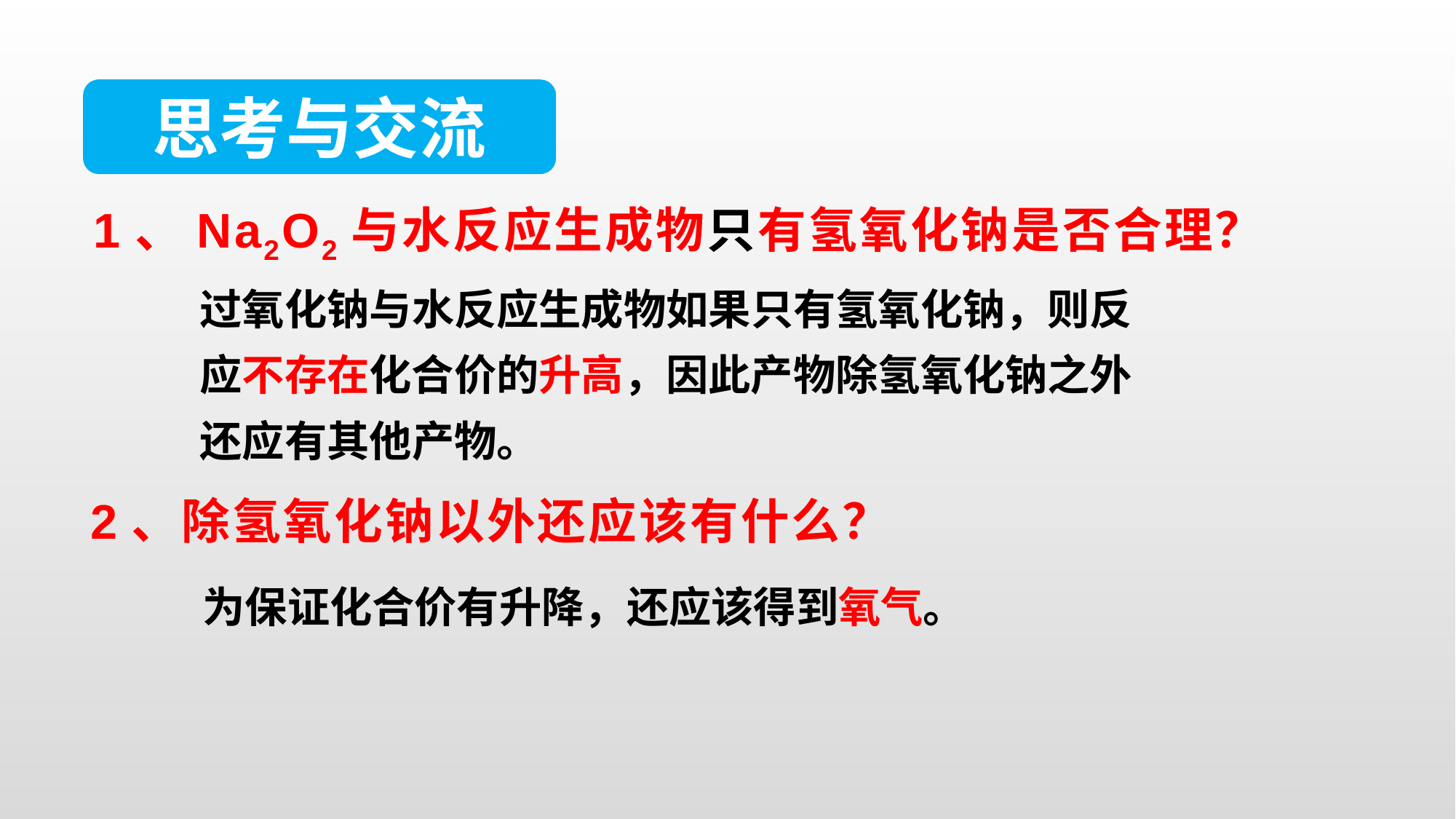

思考与交流
1、Na2O2与水反应生成物只有氢氧化钠是否合理？
过氧化钠与水反应生成物如果只有氢氧化钠，则反应不存在化合价的升高，因此产物除氢氧化钠之外还应有其他产物。
2、除氢氧化钠以外还应该有什么？
为保证化合价有升降，还应该得到氧气。